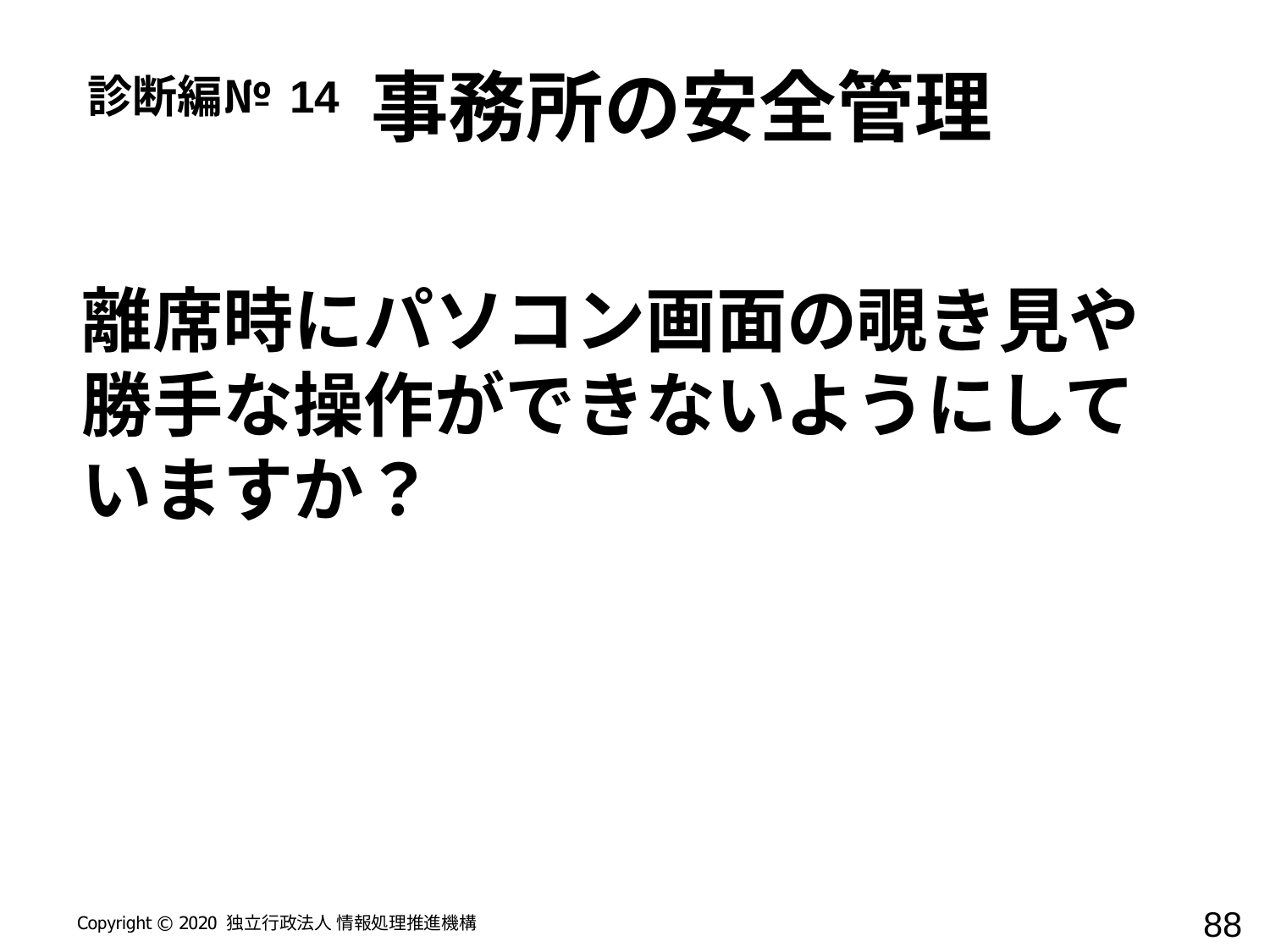

# 診断編№14 事務所の安全管理

離席時にパソコン画面の覗き見や勝手な操作ができないようにしていますか？